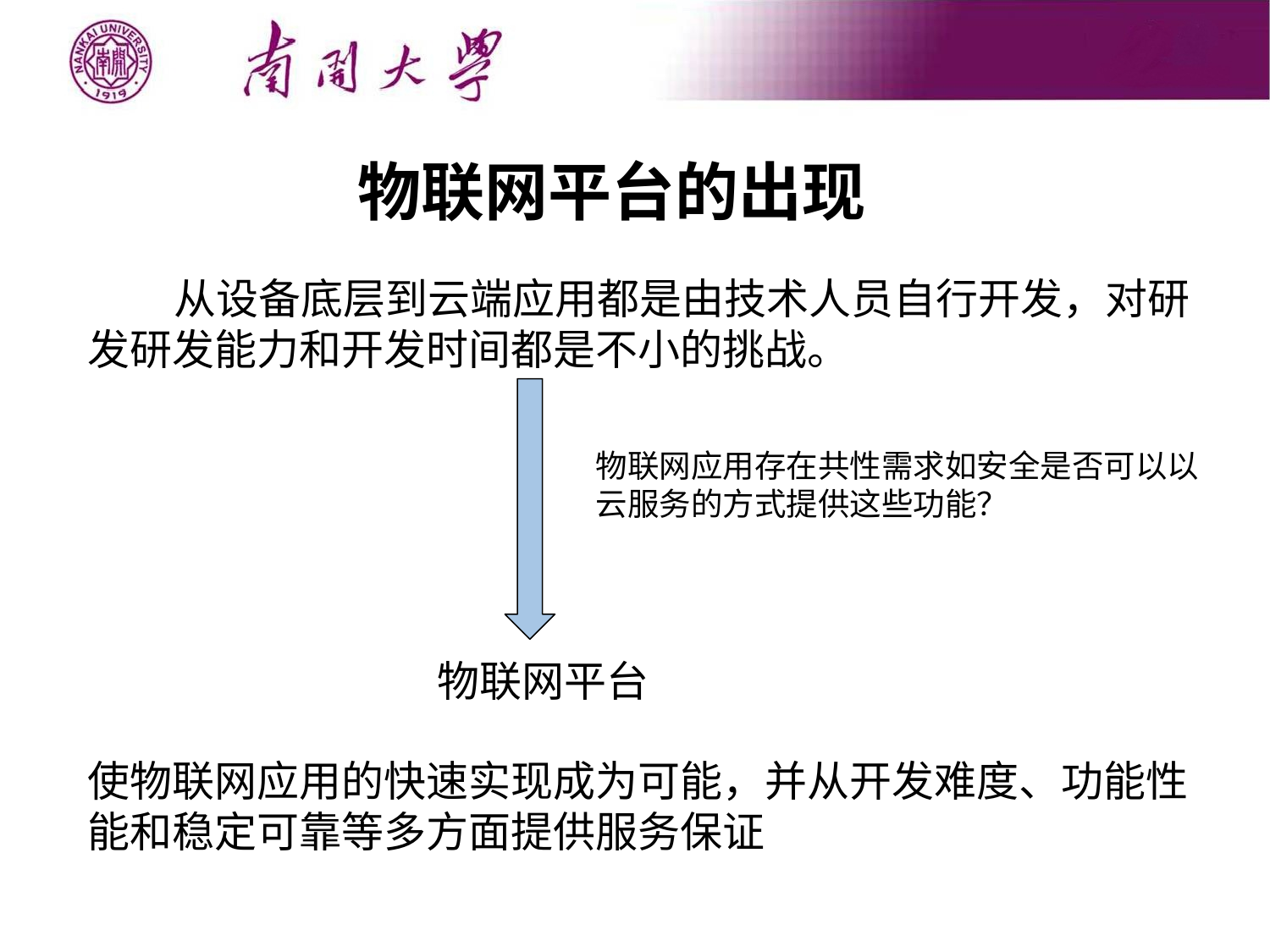

物联网平台的出现

        从设备底层到云端应用都是由技术人员自行开发，对研发研发能力和开发时间都是不小的挑战。

物联网应用存在共性需求如安全是否可以以云服务的方式提供这些功能？
物联网平台
使物联网应用的快速实现成为可能，并从开发难度、功能性能和稳定可靠等多方面提供服务保证